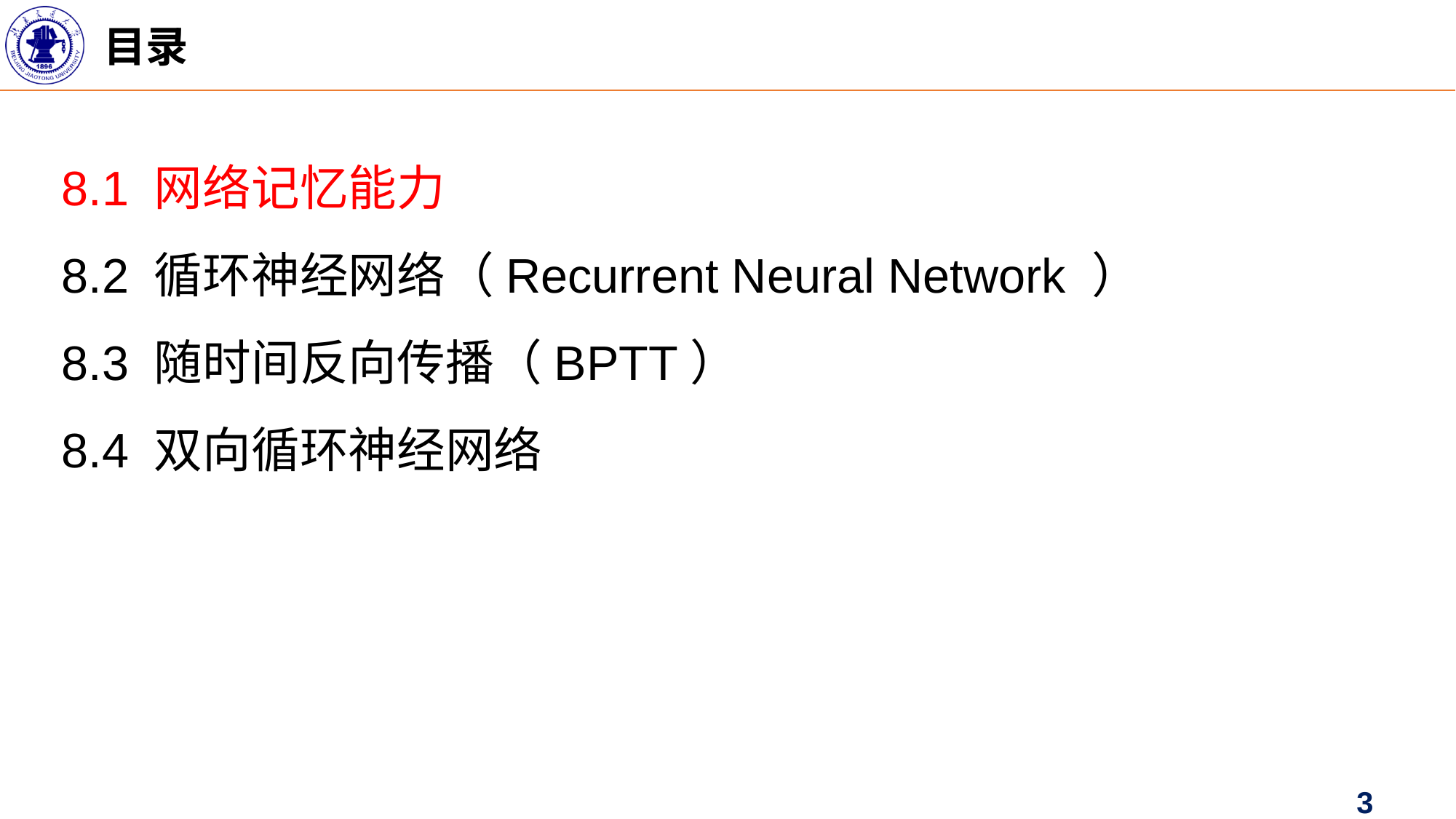

目录
8.1 网络记忆能力
8.2 循环神经网络（Recurrent Neural Network ）
8.3 随时间反向传播（BPTT）
8.4 双向循环神经网络